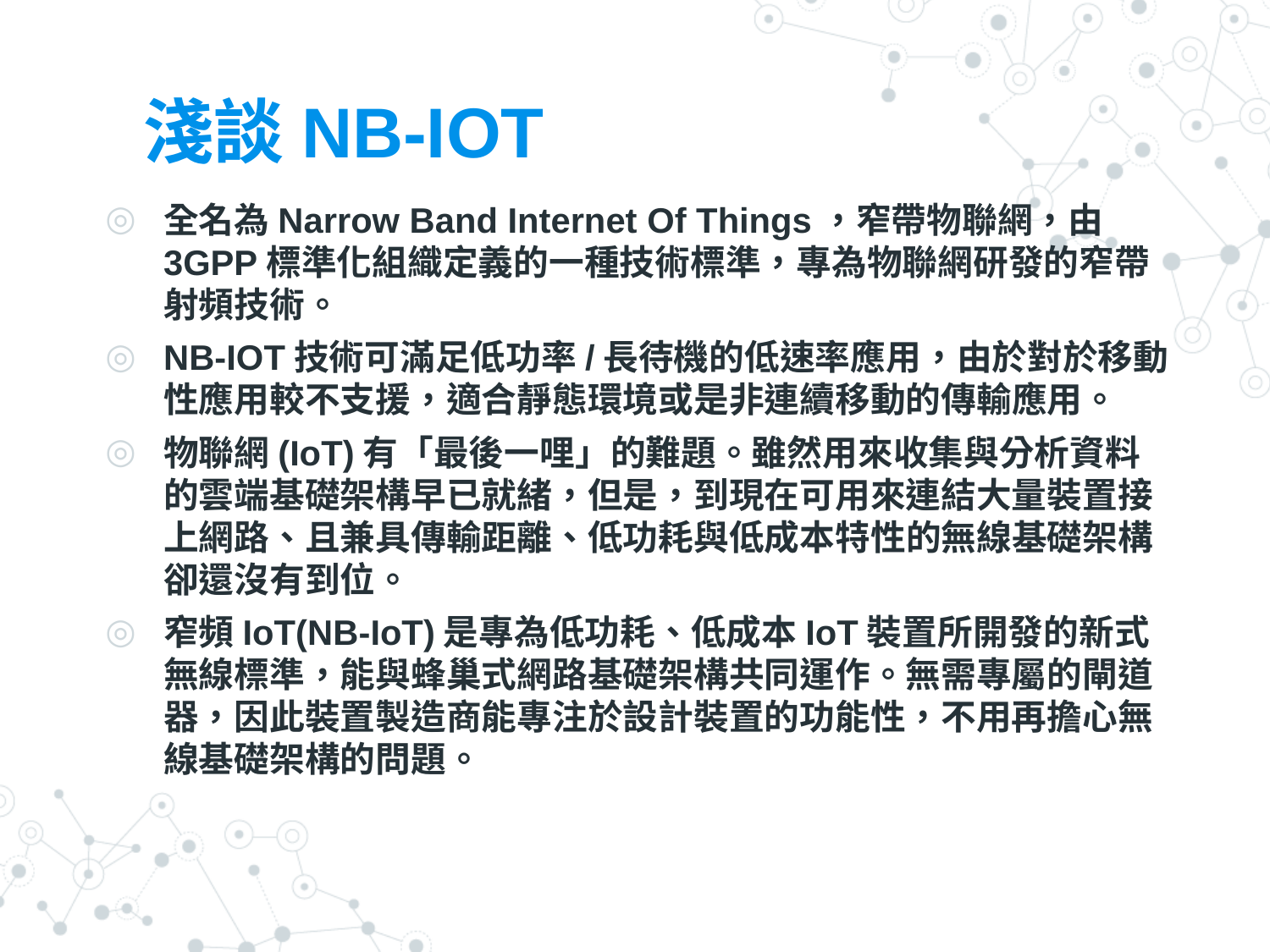

# 淺談NB-IOT
全名為Narrow Band Internet Of Things，窄帶物聯網，由3GPP標準化組織定義的一種技術標準，專為物聯網研發的窄帶射頻技術。
NB-IOT技術可滿足低功率/長待機的低速率應用，由於對於移動性應用較不支援，適合靜態環境或是非連續移動的傳輸應用。
物聯網(IoT)有「最後一哩」的難題。雖然用來收集與分析資料的雲端基礎架構早已就緒，但是，到現在可用來連結大量裝置接上網路、且兼具傳輸距離、低功耗與低成本特性的無線基礎架構卻還沒有到位。
窄頻IoT(NB-IoT)是專為低功耗、低成本IoT裝置所開發的新式無線標準，能與蜂巢式網路基礎架構共同運作。無需專屬的閘道器，因此裝置製造商能專注於設計裝置的功能性，不用再擔心無線基礎架構的問題。